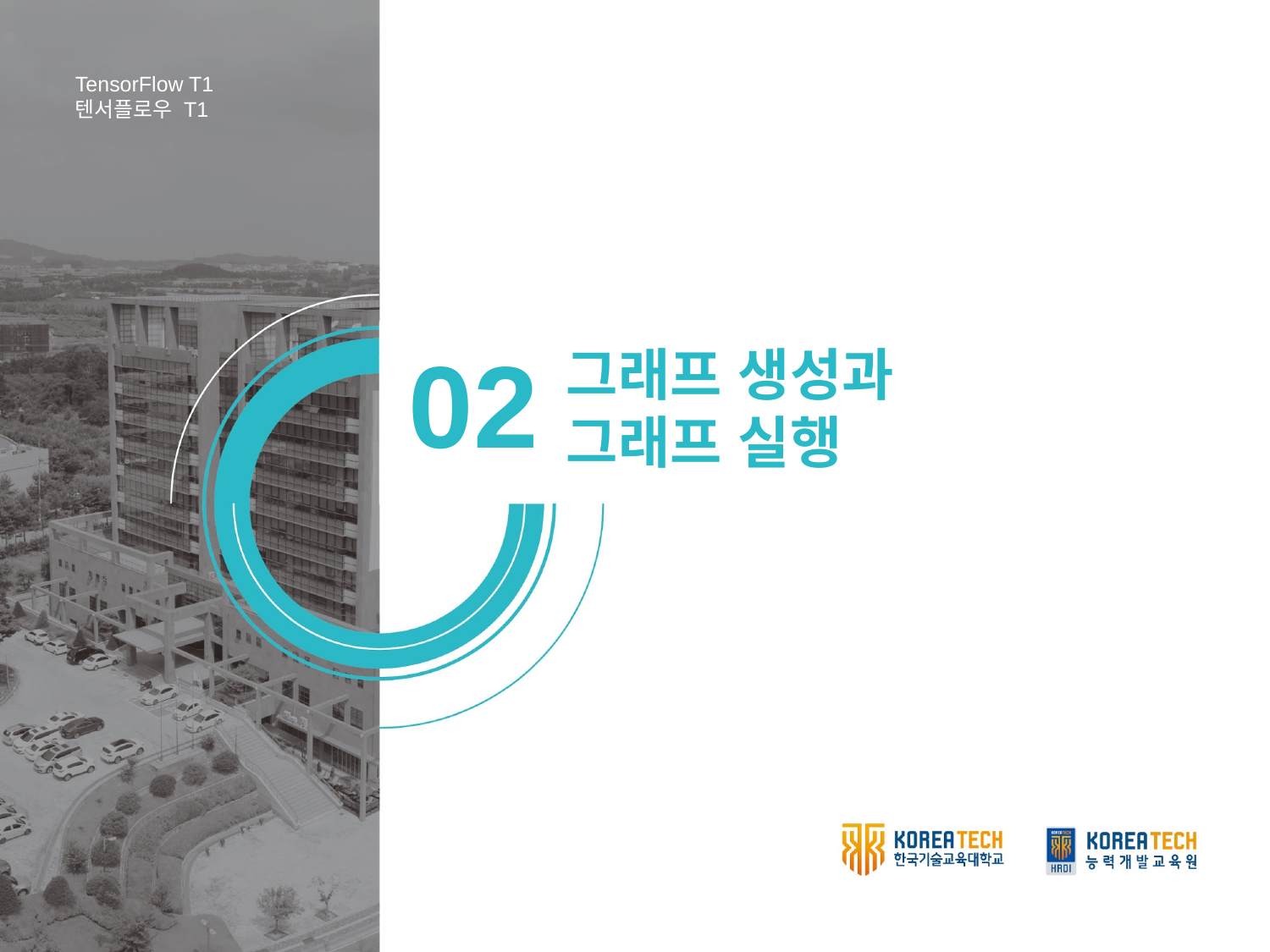

TensorFlow T1
텐서플로우 T1
그래프 생성과
그래프 실행
02